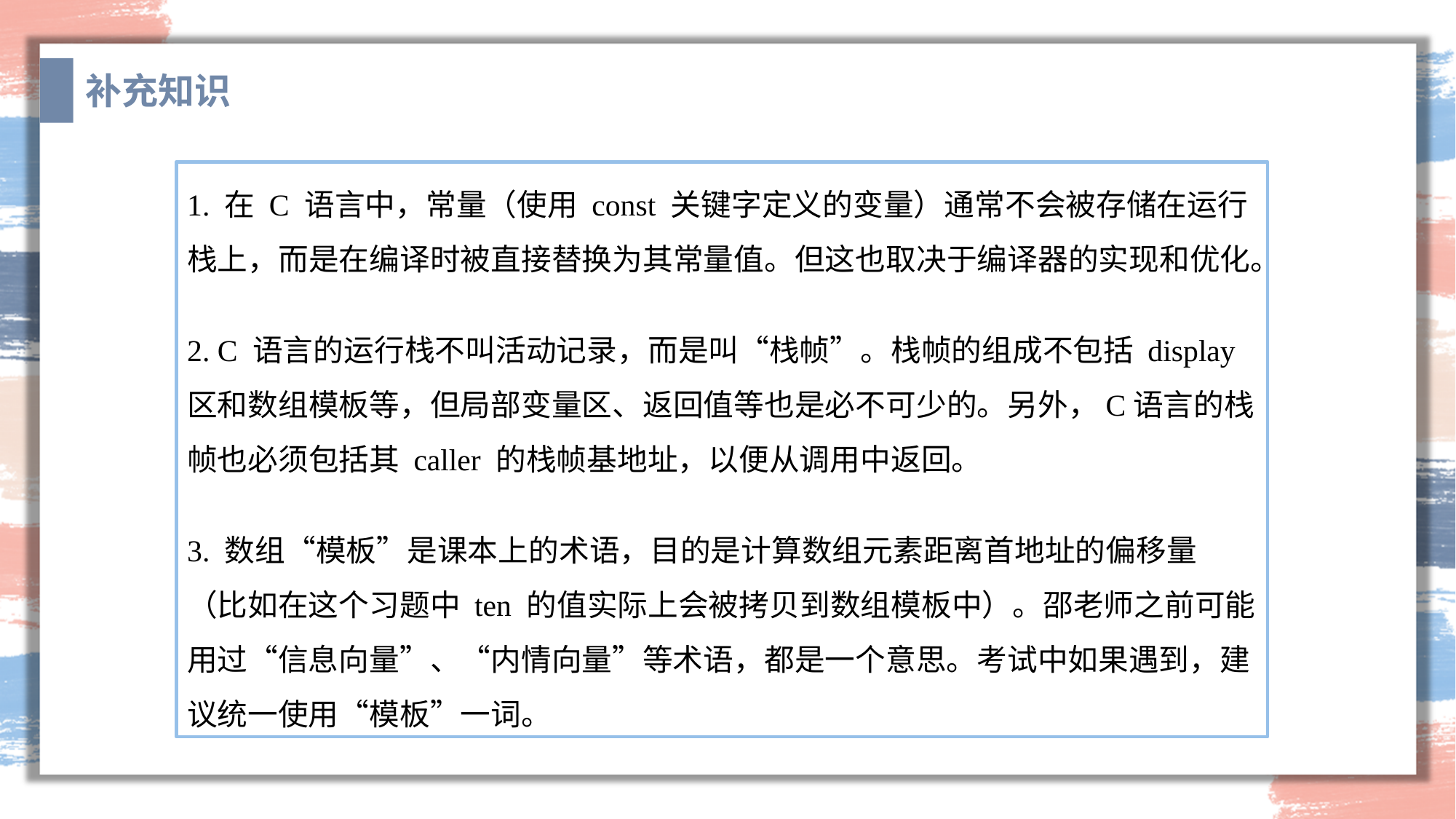

补充知识
1. 在 C 语言中，常量（使用 const 关键字定义的变量）通常不会被存储在运行栈上，而是在编译时被直接替换为其常量值。但这也取决于编译器的实现和优化。
2. C 语言的运行栈不叫活动记录，而是叫“栈帧”。栈帧的组成不包括 display区和数组模板等，但局部变量区、返回值等也是必不可少的。另外，C语言的栈帧也必须包括其 caller 的栈帧基地址，以便从调用中返回。
3. 数组“模板”是课本上的术语，目的是计算数组元素距离首地址的偏移量（比如在这个习题中 ten 的值实际上会被拷贝到数组模板中）。邵老师之前可能用过“信息向量”、“内情向量”等术语，都是一个意思。考试中如果遇到，建议统一使用“模板”一词。